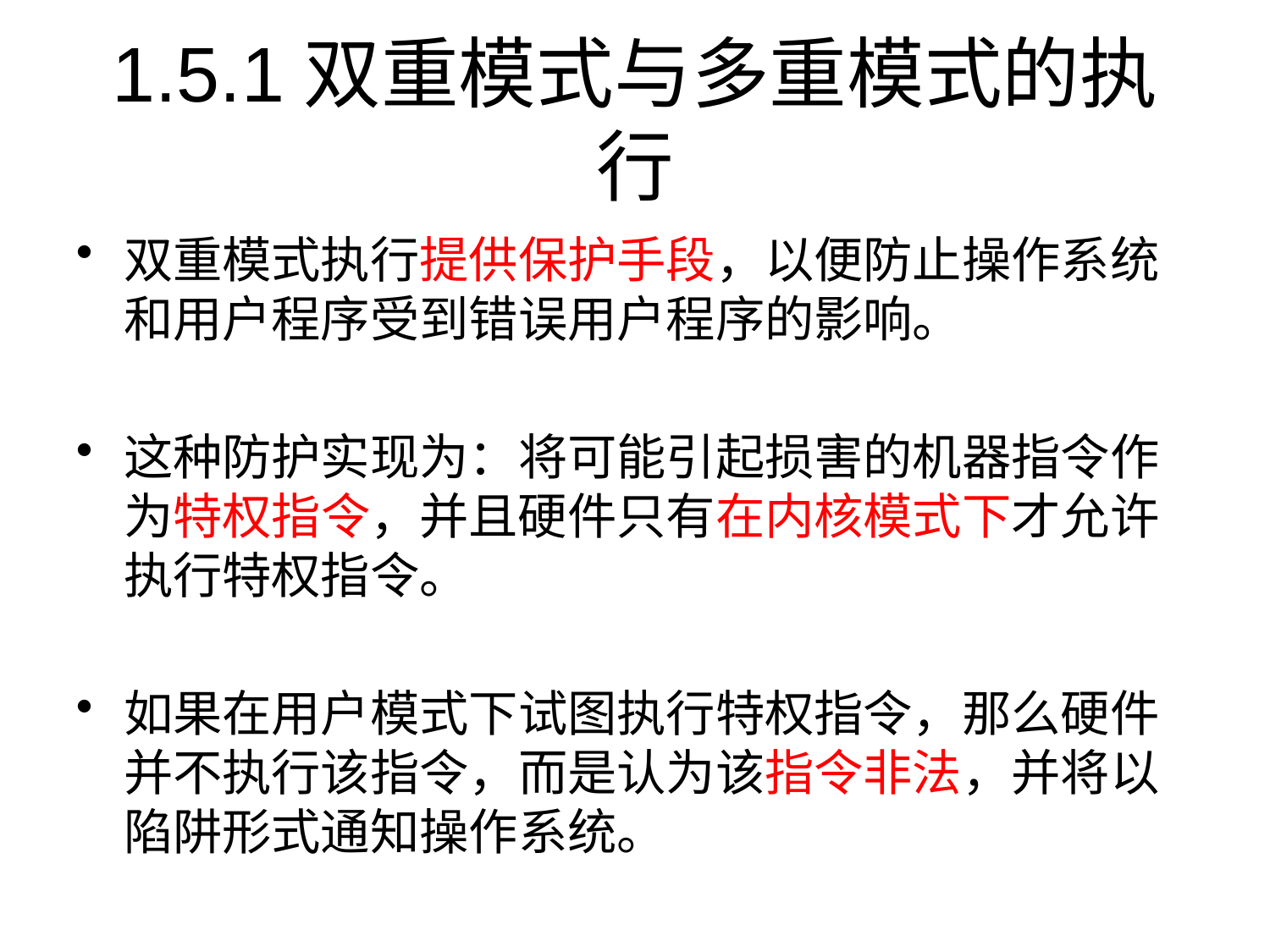

# 1.5.1双重模式与多重模式的执行
双重模式执行提供保护手段，以便防止操作系统和用户程序受到错误用户程序的影响。

这种防护实现为：将可能引起损害的机器指令作为特权指令，并且硬件只有在内核模式下才允许执行特权指令。

如果在用户模式下试图执行特权指令，那么硬件并不执行该指令，而是认为该指令非法，并将以陷阱形式通知操作系统。